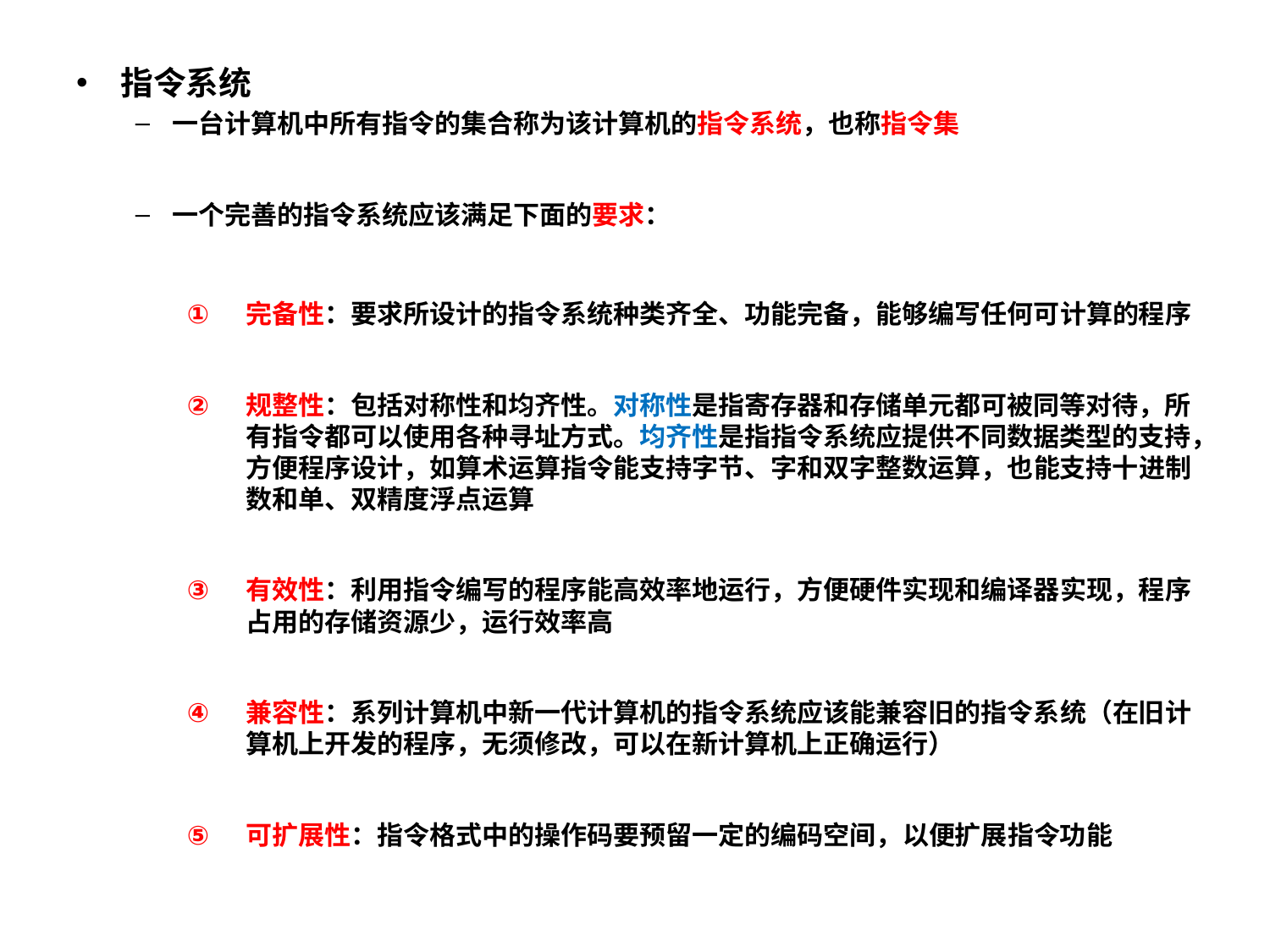

指令系统
一台计算机中所有指令的集合称为该计算机的指令系统，也称指令集

一个完善的指令系统应该满足下面的要求：

完备性：要求所设计的指令系统种类齐全、功能完备，能够编写任何可计算的程序

规整性：包括对称性和均齐性。对称性是指寄存器和存储单元都可被同等对待，所有指令都可以使用各种寻址方式。均齐性是指指令系统应提供不同数据类型的支持，方便程序设计，如算术运算指令能支持字节、字和双字整数运算，也能支持十进制数和单、双精度浮点运算

有效性：利用指令编写的程序能高效率地运行，方便硬件实现和编译器实现，程序占用的存储资源少，运行效率高

兼容性：系列计算机中新一代计算机的指令系统应该能兼容旧的指令系统（在旧计算机上开发的程序，无须修改，可以在新计算机上正确运行）

可扩展性：指令格式中的操作码要预留一定的编码空间，以便扩展指令功能